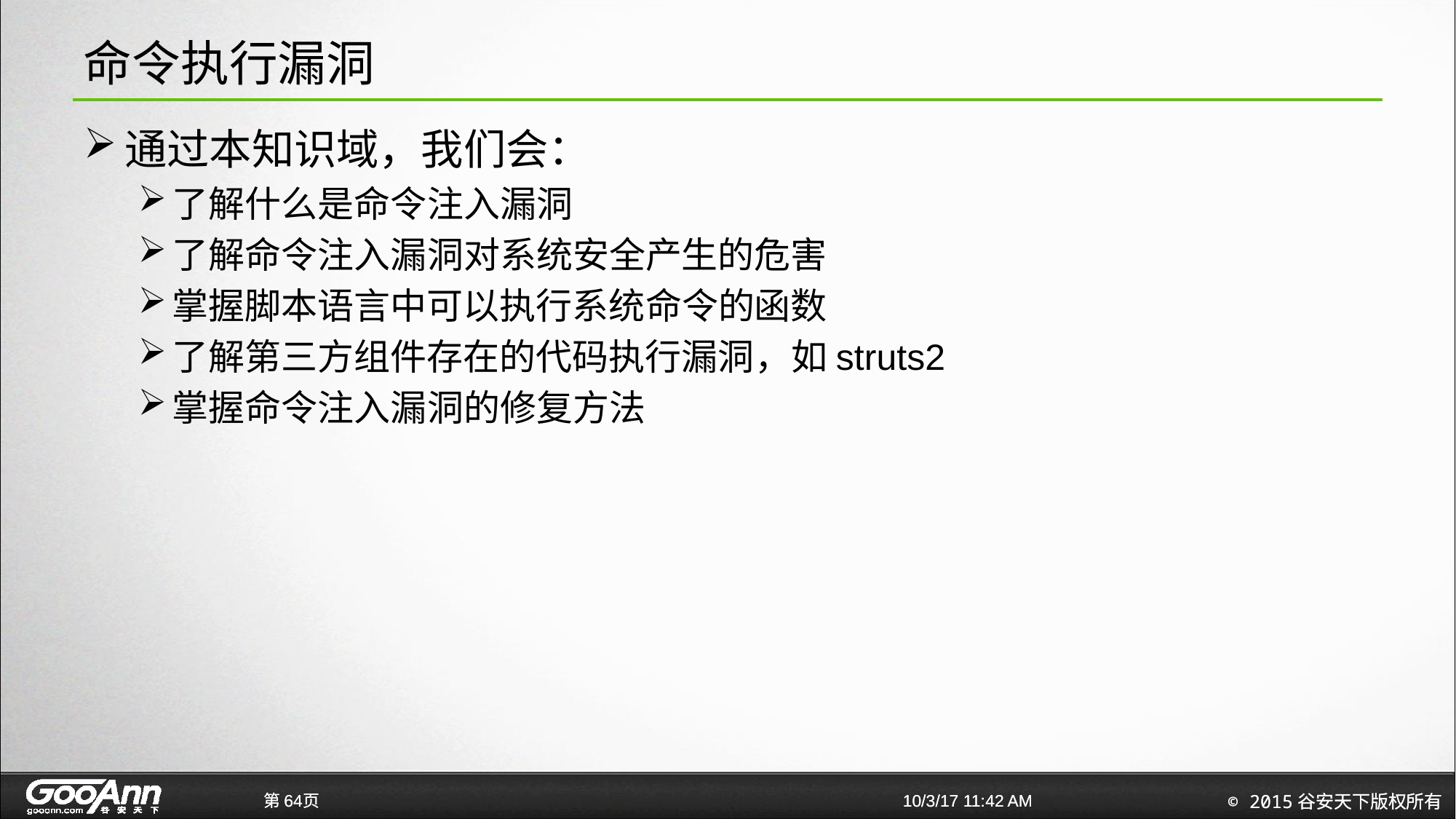

# 命令执行漏洞
通过本知识域，我们会：
了解什么是命令注入漏洞
了解命令注入漏洞对系统安全产生的危害
掌握脚本语言中可以执行系统命令的函数
了解第三方组件存在的代码执行漏洞，如struts2
掌握命令注入漏洞的修复方法